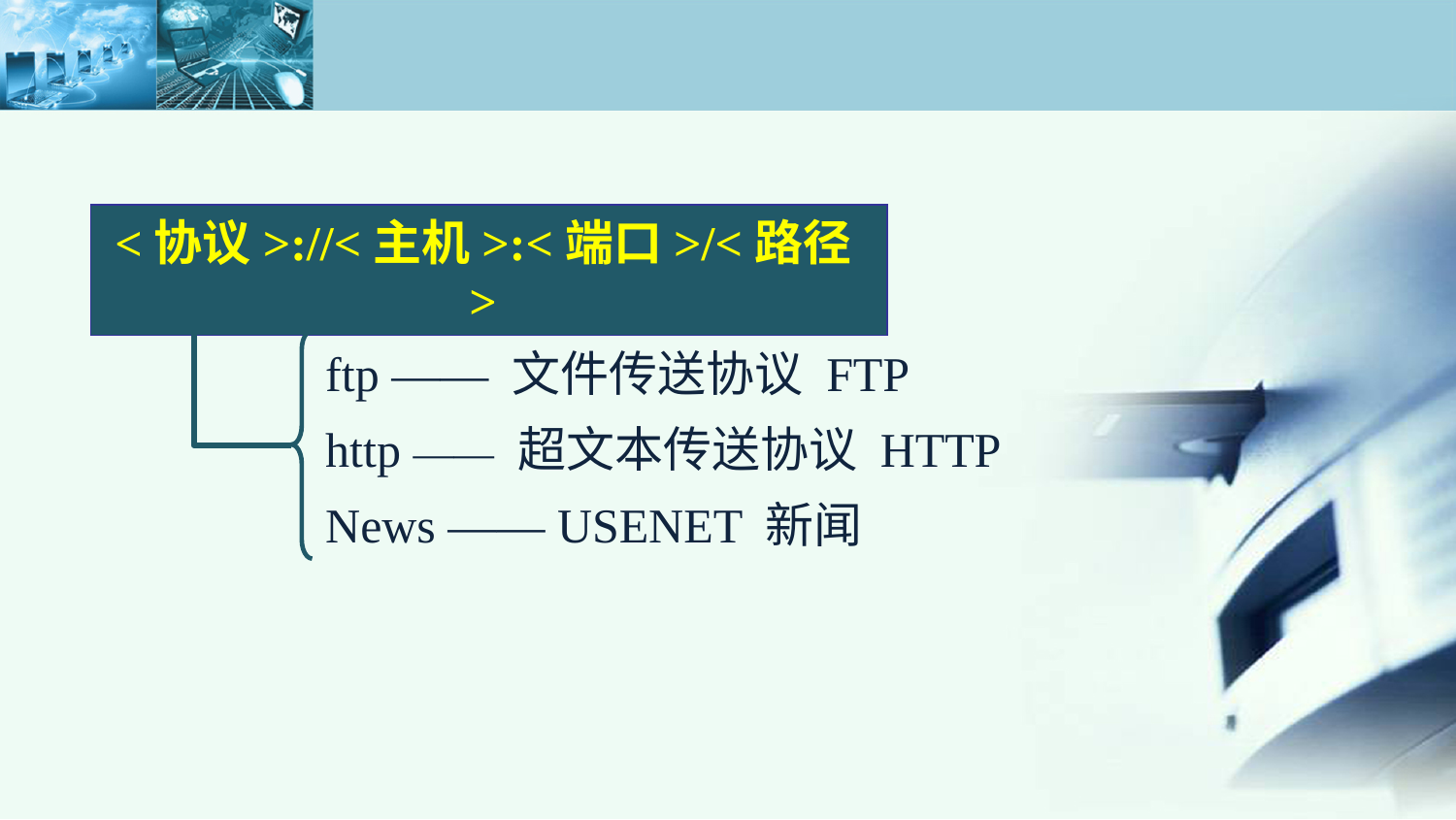

<协议>://<主机>:<端口>/<路径>

ftp —— 文件传送协议 FTP
http —— 超文本传送协议 HTTP
News —— USENET 新闻